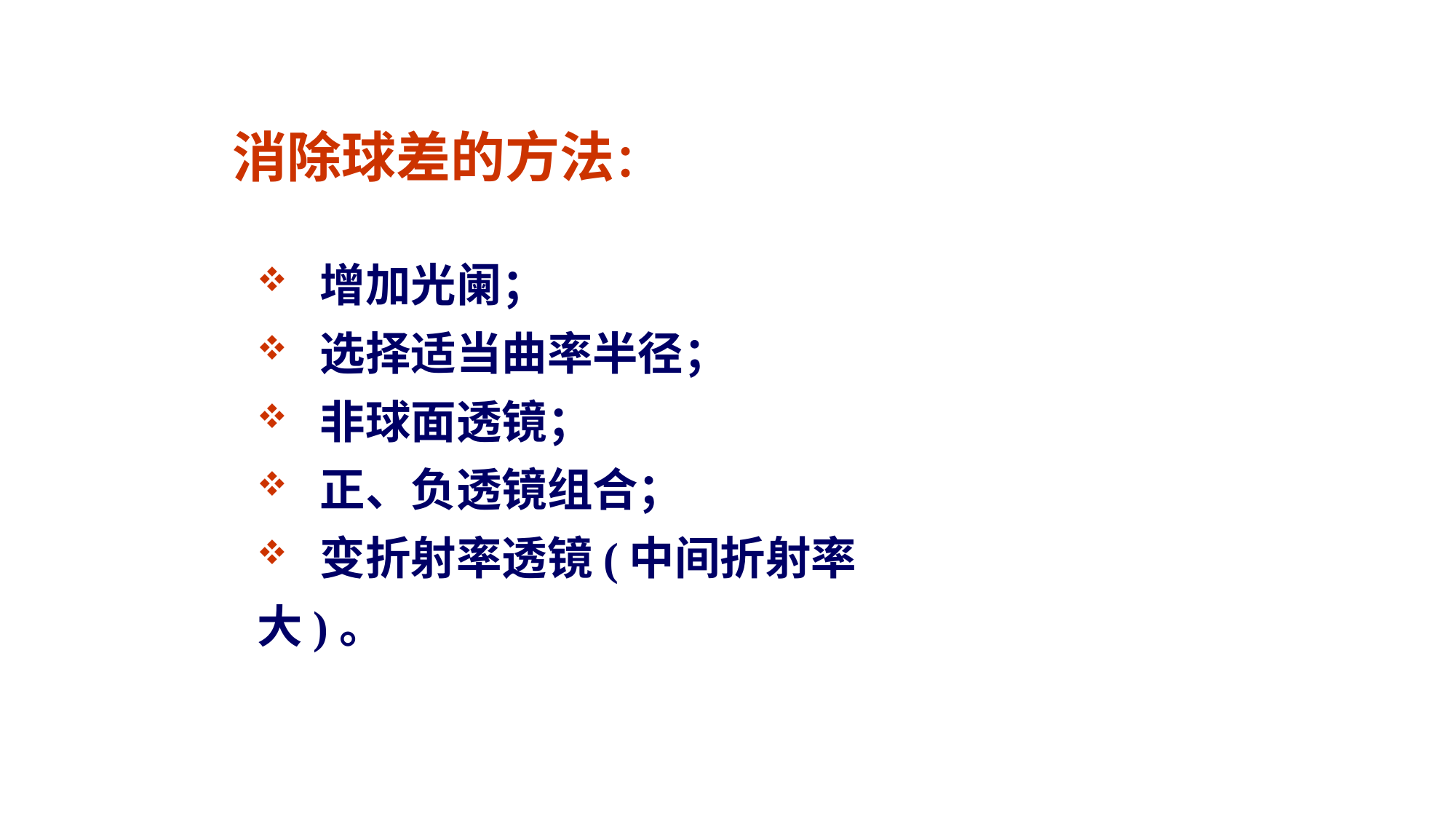

消除球差的方法：
  增加光阑；
  选择适当曲率半径；
  非球面透镜；
  正、负透镜组合；
  变折射率透镜(中间折射率大)。